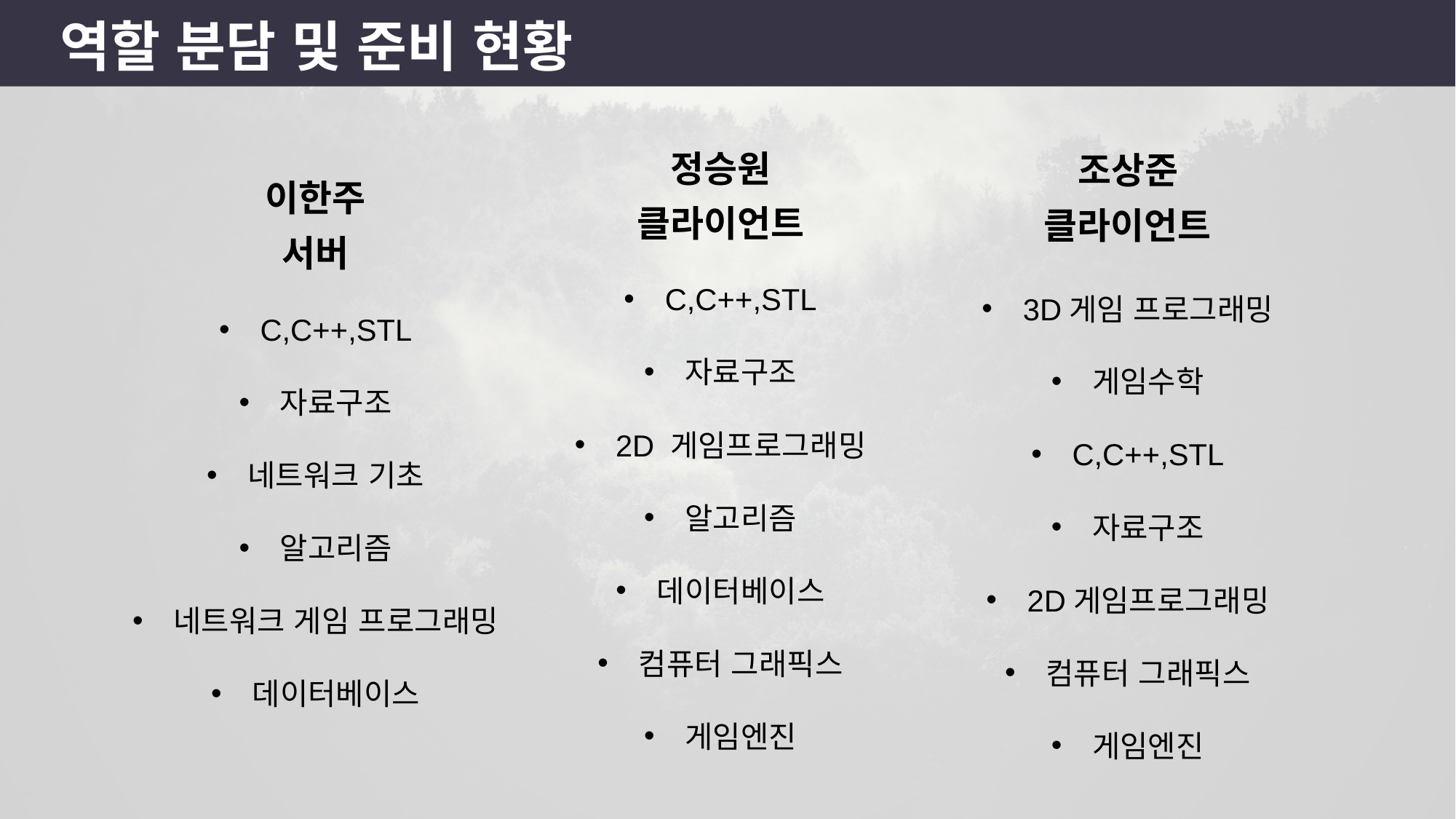

역할 분담 및 준비 현황
정승원
조상준
이한주
클라이언트

C,C++,STL

자료구조

2D 게임프로그래밍

알고리즘

데이터베이스

컴퓨터 그래픽스

게임엔진
클라이언트

3D게임 프로그래밍

게임수학

C,C++,STL

자료구조

2D게임프로그래밍

컴퓨터 그래픽스

게임엔진
서버

C,C++,STL

자료구조

네트워크 기초

알고리즘

네트워크 게임 프로그래밍

데이터베이스
22